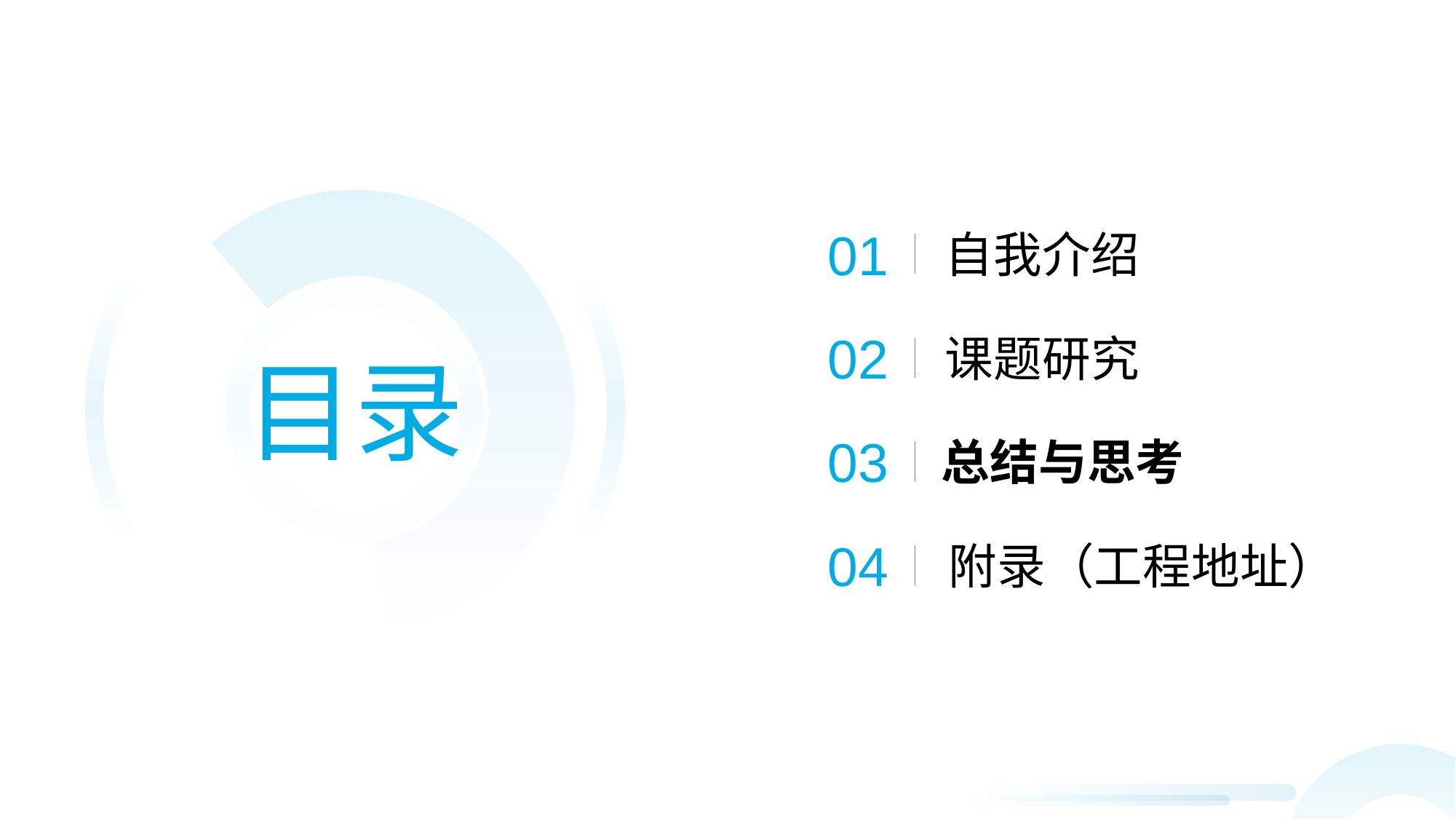

01
自我介绍

02
课题研究
目录
03
总结与思考

04
附录（工程地址）